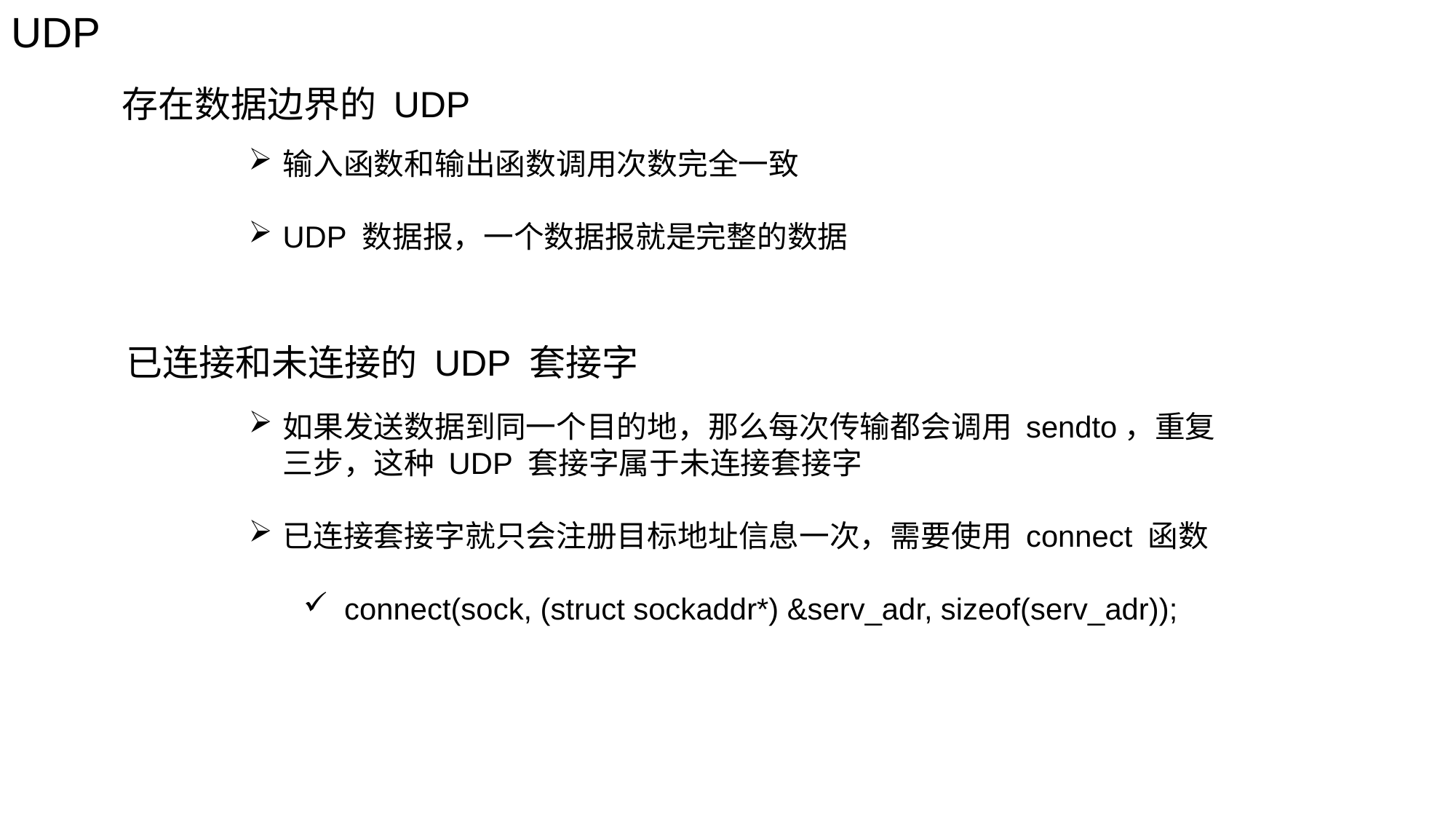

UDP
存在数据边界的 UDP
输入函数和输出函数调用次数完全一致

UDP 数据报，一个数据报就是完整的数据
已连接和未连接的 UDP 套接字
如果发送数据到同一个目的地，那么每次传输都会调用 sendto，重复三步，这种 UDP 套接字属于未连接套接字

已连接套接字就只会注册目标地址信息一次，需要使用 connect 函数

connect(sock, (struct sockaddr*) &serv_adr, sizeof(serv_adr));